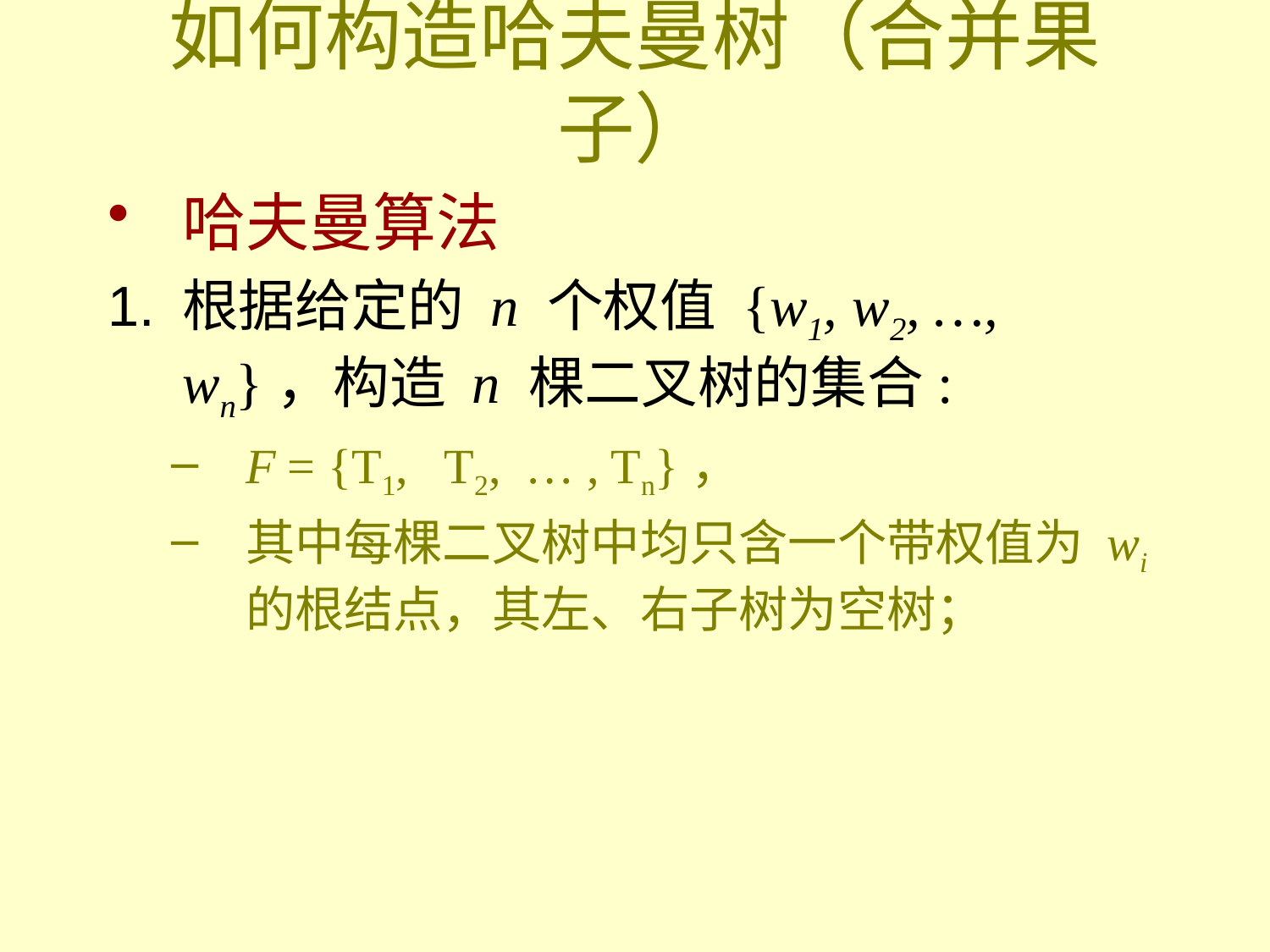

# 如何构造哈夫曼树（合并果子）
哈夫曼算法
根据给定的 n 个权值 {w1, w2, …, wn}，构造 n 棵二叉树的集合:
F = {T1,   T2,  … , Tn}，
其中每棵二叉树中均只含一个带权值为 wi 的根结点，其左、右子树为空树；